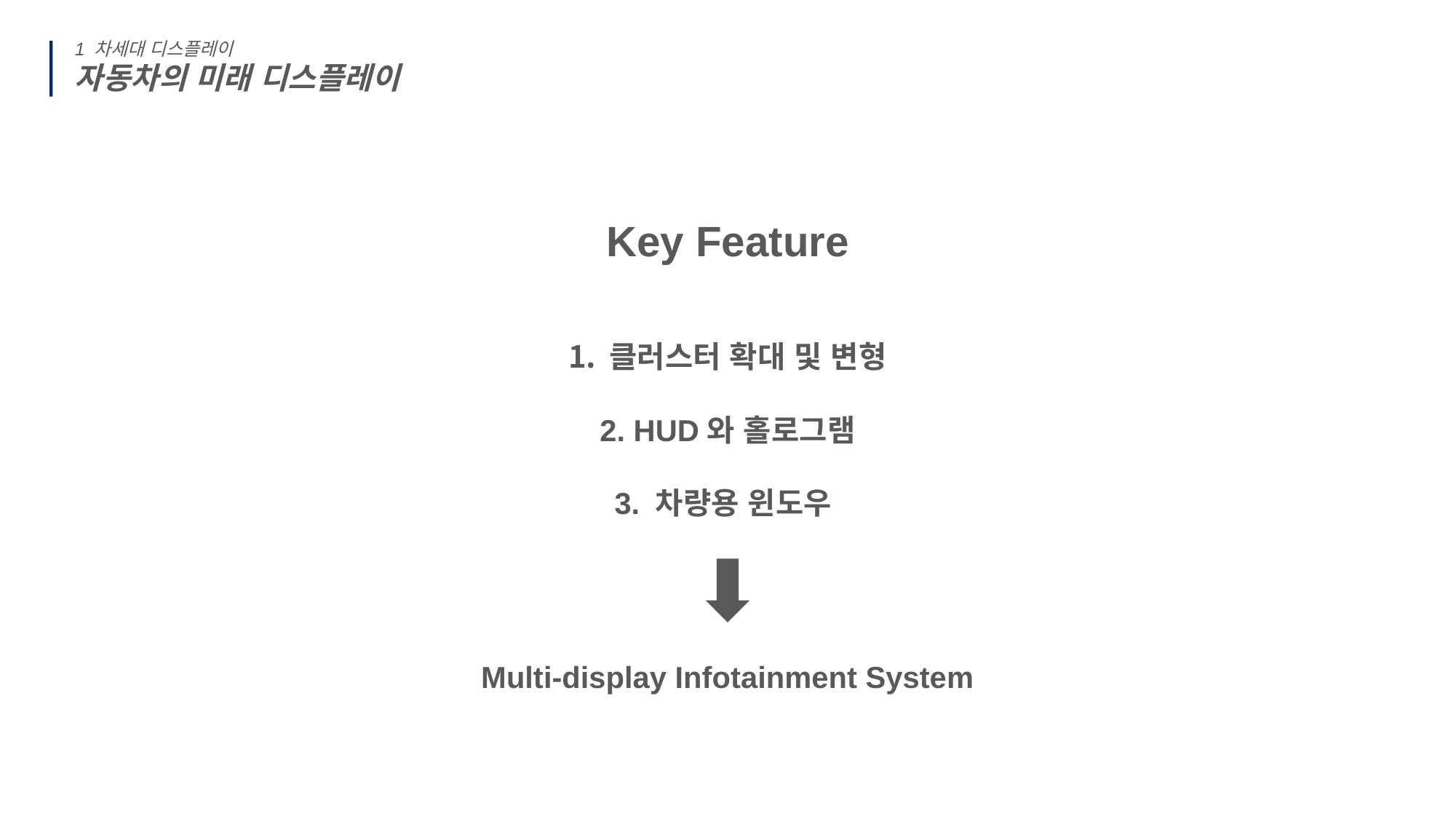

1 차세대 디스플레이
자동차의 미래 디스플레이

Key Feature

클러스터 확대 및 변형

2. HUD와 홀로그램

3. 차량용 윈도우

Multi-display Infotainment System